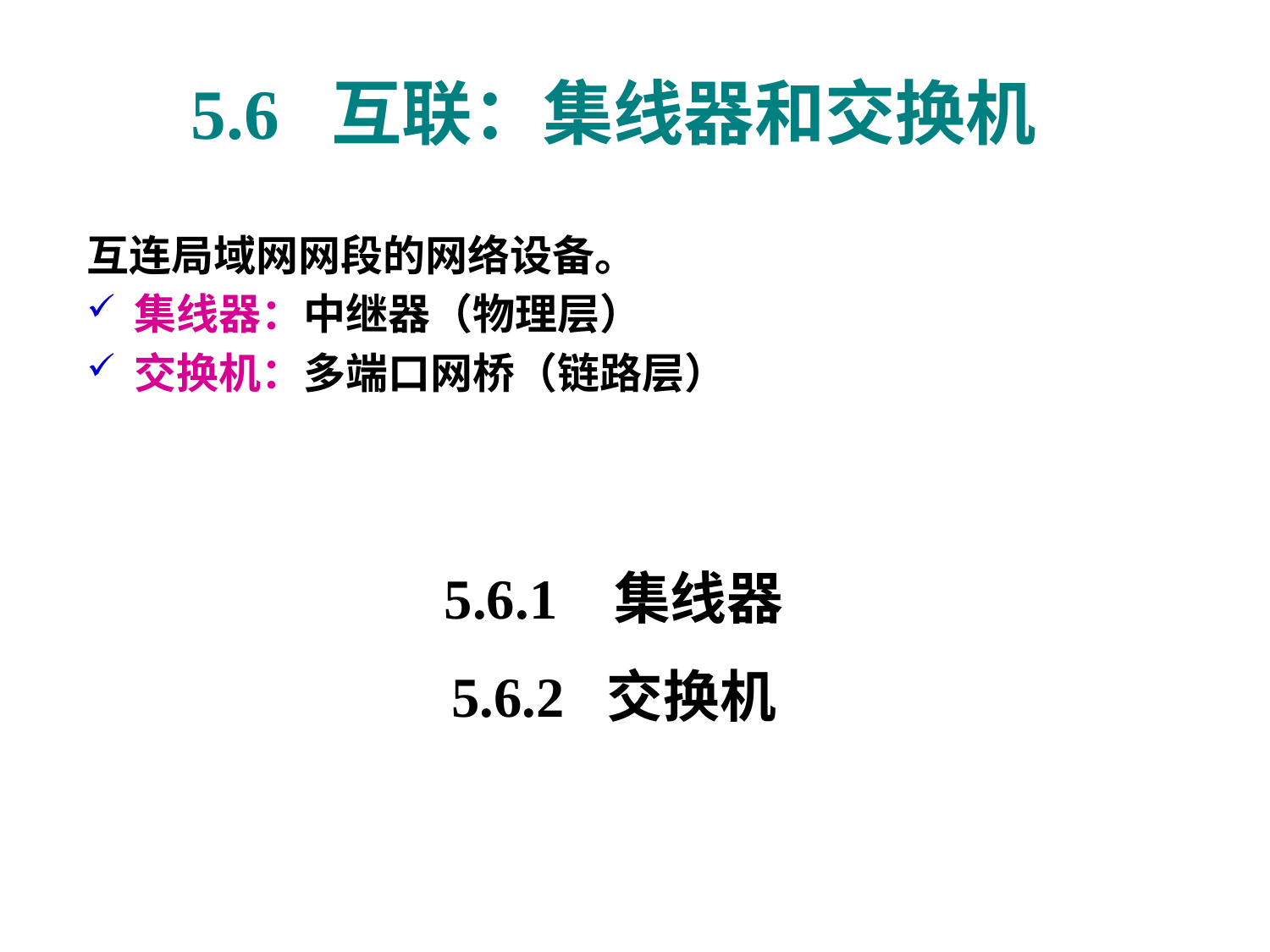

# 5.6  互联：集线器和交换机
互连局域网网段的网络设备。
集线器：中继器（物理层）
交换机：多端口网桥（链路层）

5.6.1   集线器
5.6.2  交换机

112